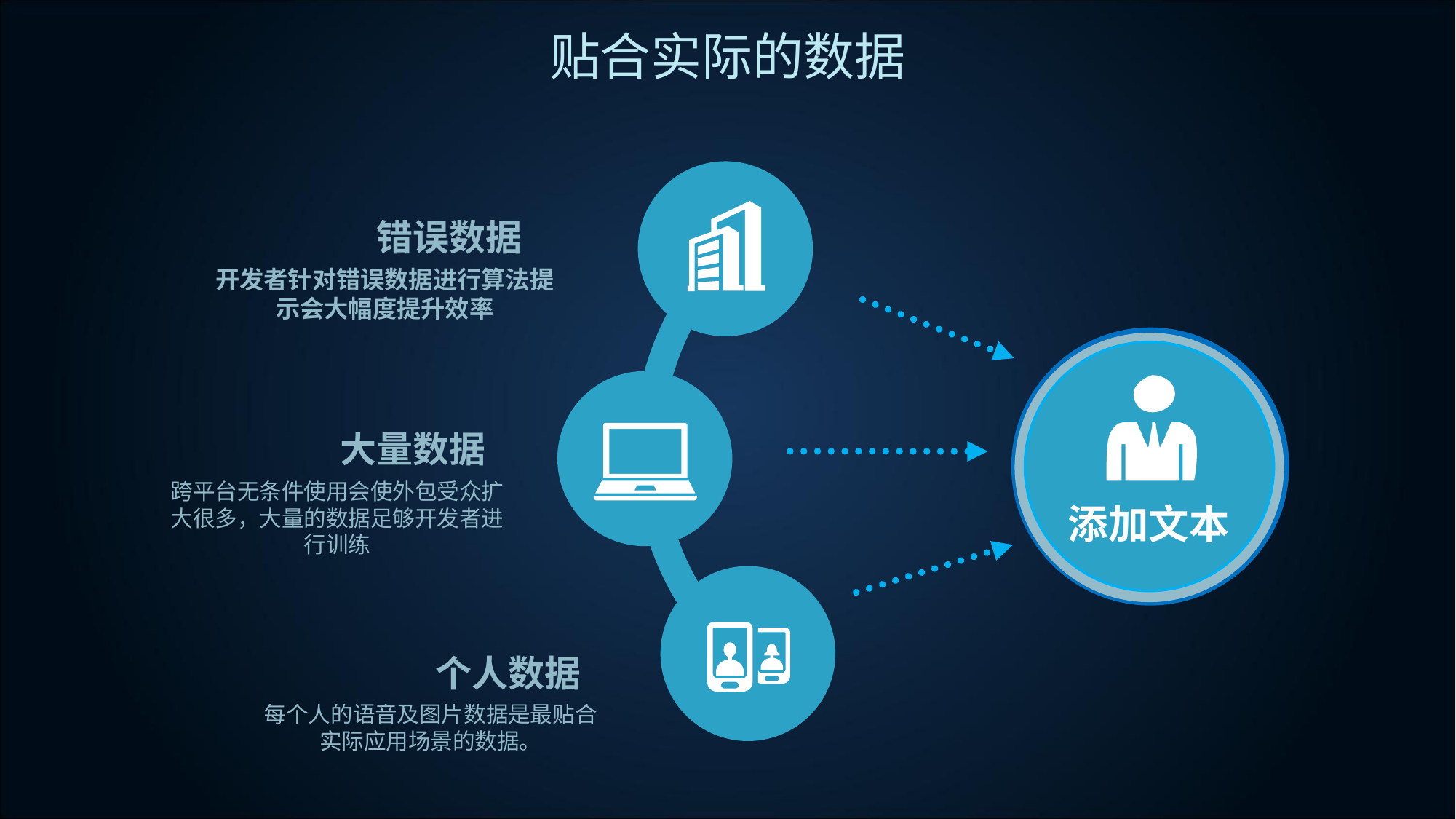

贴合实际的数据

错误数据
开发者针对错误数据进行算法提示会大幅度提升效率

添加文本

大量数据

跨平台无条件使用会使外包受众扩大很多，大量的数据足够开发者进行训练

个人数据
每个人的语音及图片数据是最贴合实际应用场景的数据。